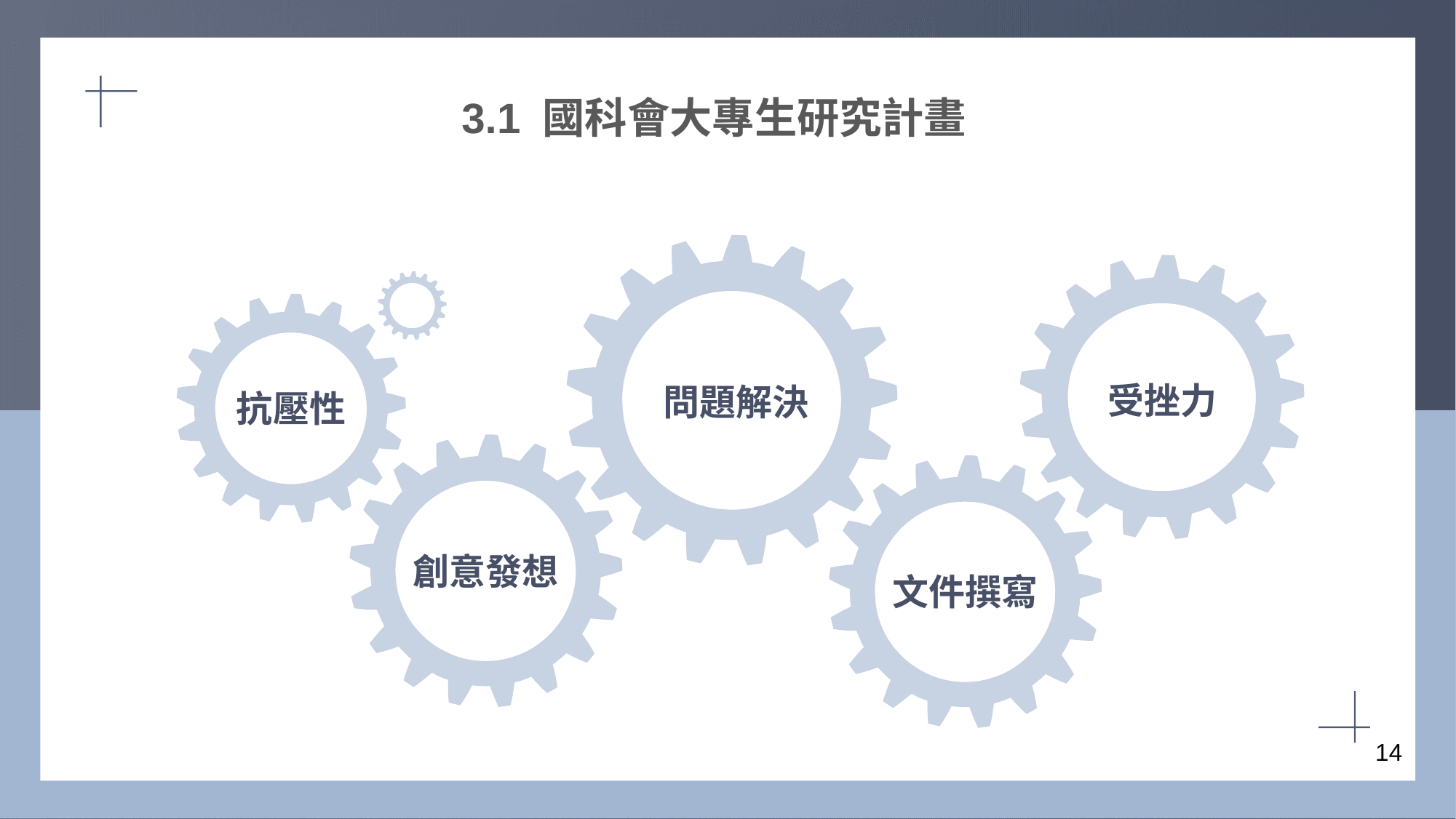

3.1 國科會大專生研究計畫

問題解決

受挫力

抗壓性

創意發想

文件撰寫
14